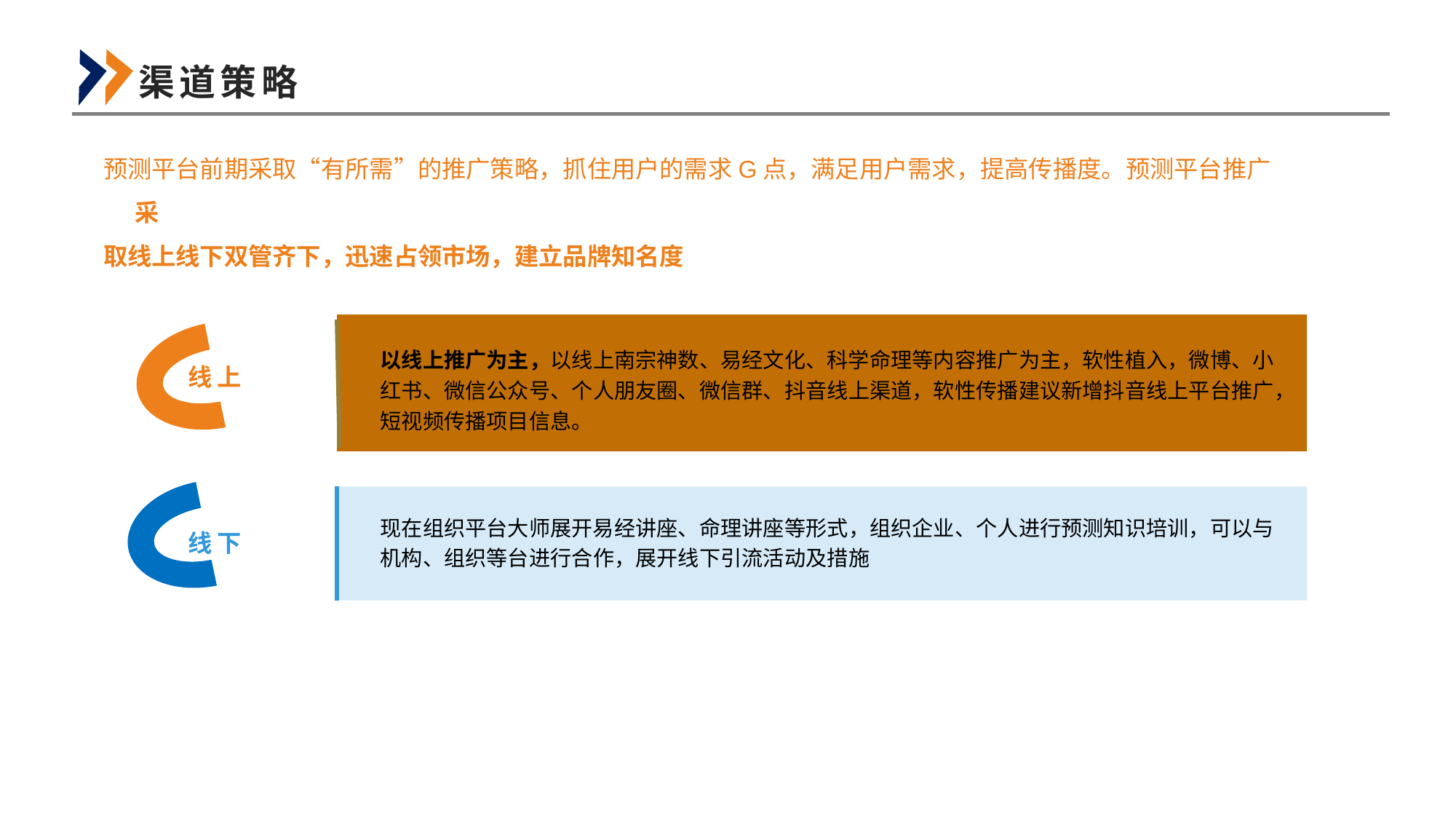

渠道策略

预测平台前期采取“有所需”的推广策略，抓住用户的需求G点，满足用户需求，提高传播度。预测平台推广采
取线上线下双管齐下，迅速占领市场，建立品牌知名度

线上
以线上推广为主，以线上南宗神数、易经文化、科学命理等内容推广为主，软性植入，微博、小红书、微信公众号、个人朋友圈、微信群、抖音线上渠道，软性传播建议新增抖音线上平台推广，短视频传播项目信息。

线下
现在组织平台大师展开易经讲座、命理讲座等形式，组织企业、个人进行预测知识培训，可以与机构、组织等台进行合作，展开线下引流活动及措施